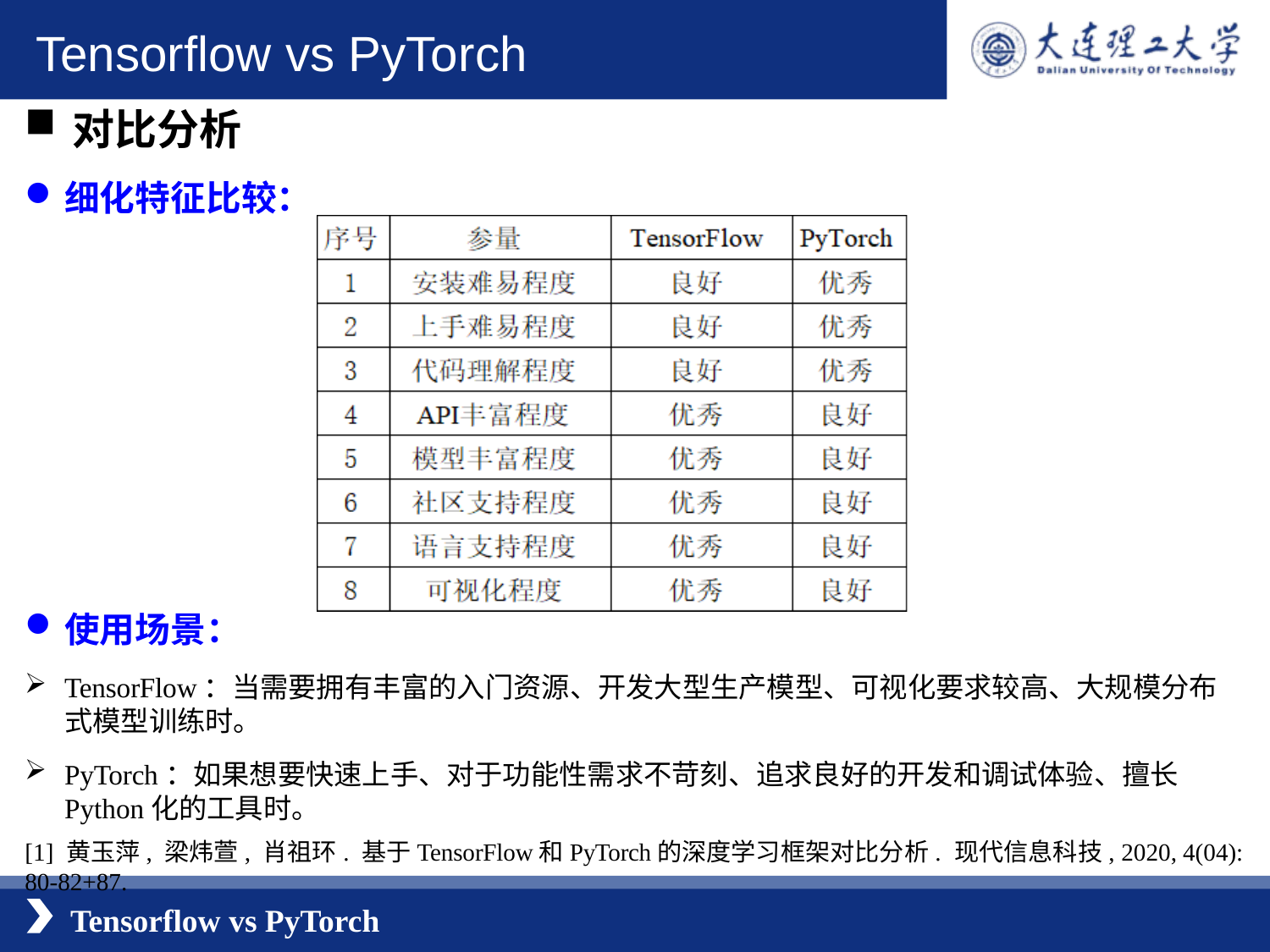

Tensorflow vs PyTorch
对比分析
细化特征比较：

使用场景：
TensorFlow：当需要拥有丰富的入门资源、开发大型生产模型、可视化要求较高、大规模分布式模型训练时。
PyTorch：如果想要快速上手、对于功能性需求不苛刻、追求良好的开发和调试体验、擅长Python化的工具时。

[1] 黄玉萍, 梁炜萱, 肖祖环. 基于TensorFlow和PyTorch的深度学习框架对比分析. 现代信息科技, 2020, 4(04): 80-82+87.
Tensorflow vs PyTorch